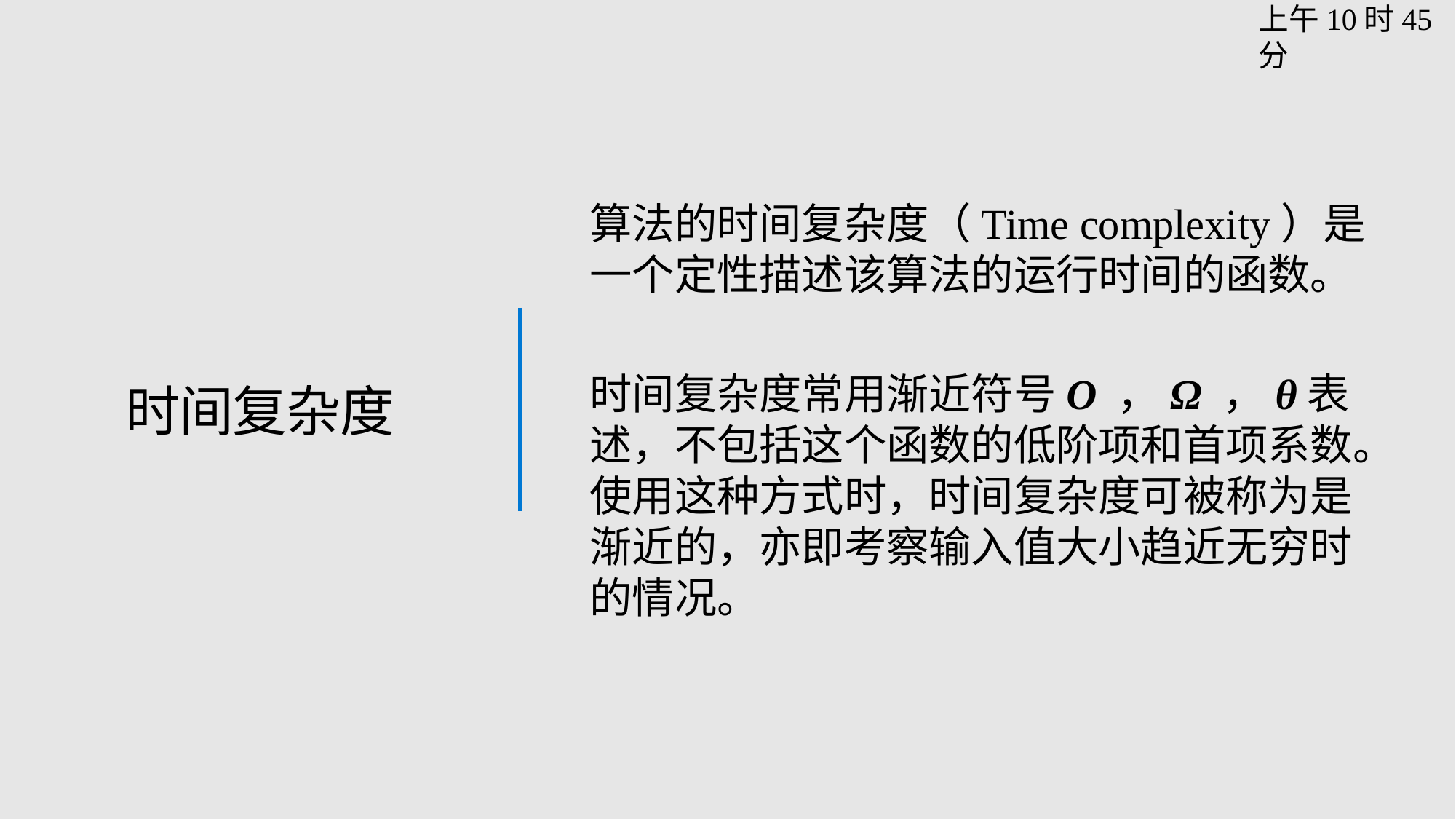

算法的时间复杂度（Time complexity）是一个定性描述该算法的运行时间的函数。

时间复杂度常用渐近符号O ，Ω ，θ表述，不包括这个函数的低阶项和首项系数。使用这种方式时，时间复杂度可被称为是渐近的，亦即考察输入值大小趋近无穷时的情况。
# 时间复杂度